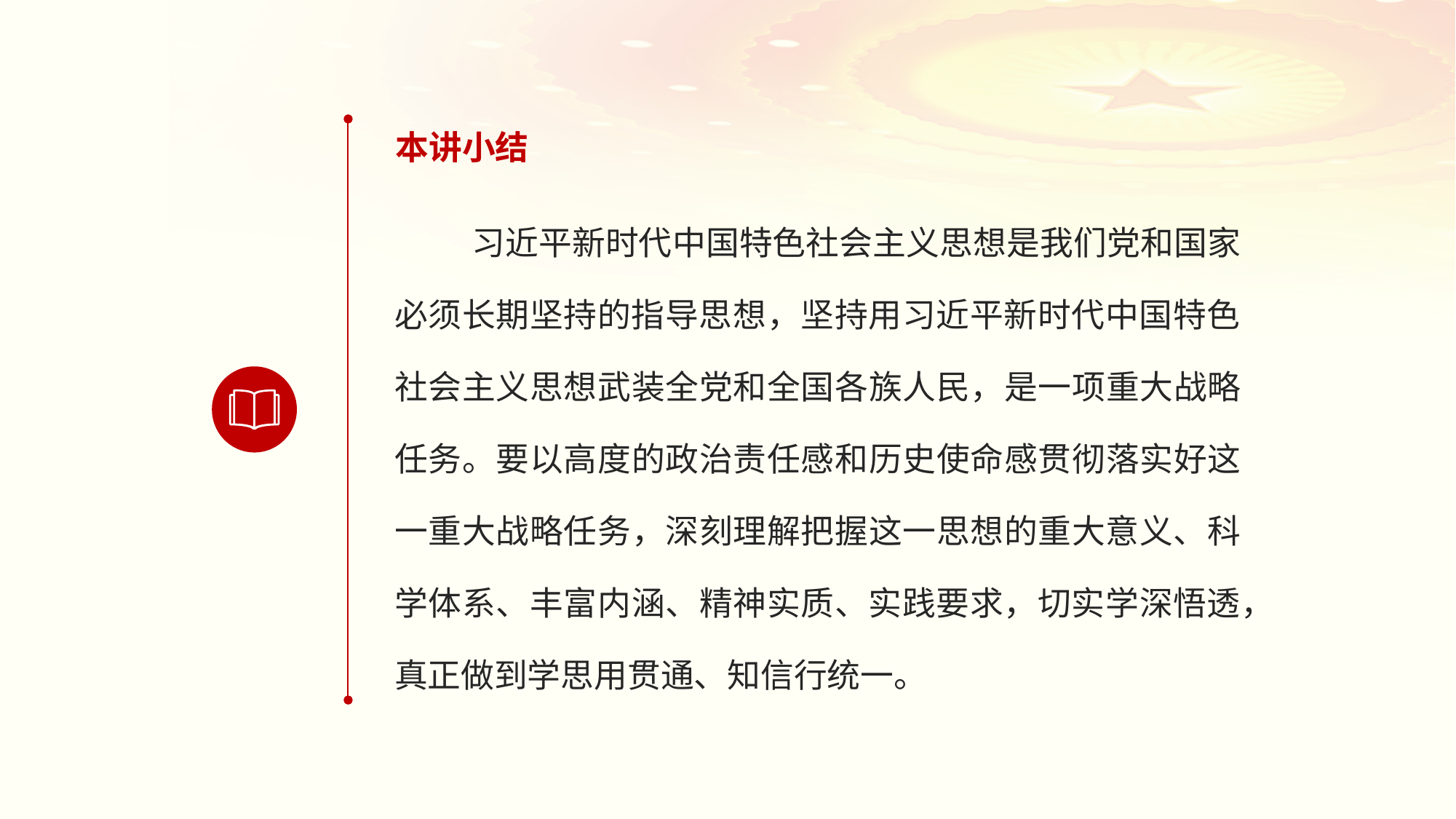

本讲小结
  习近平新时代中国特色社会主义思想是我们党和国家必须长期坚持的指导思想，坚持用习近平新时代中国特色社会主义思想武装全党和全国各族人民，是一项重大战略任务。要以高度的政治责任感和历史使命感贯彻落实好这一重大战略任务，深刻理解把握这一思想的重大意义、科学体系、丰富内涵、精神实质、实践要求，切实学深悟透，真正做到学思用贯通、知信行统一。